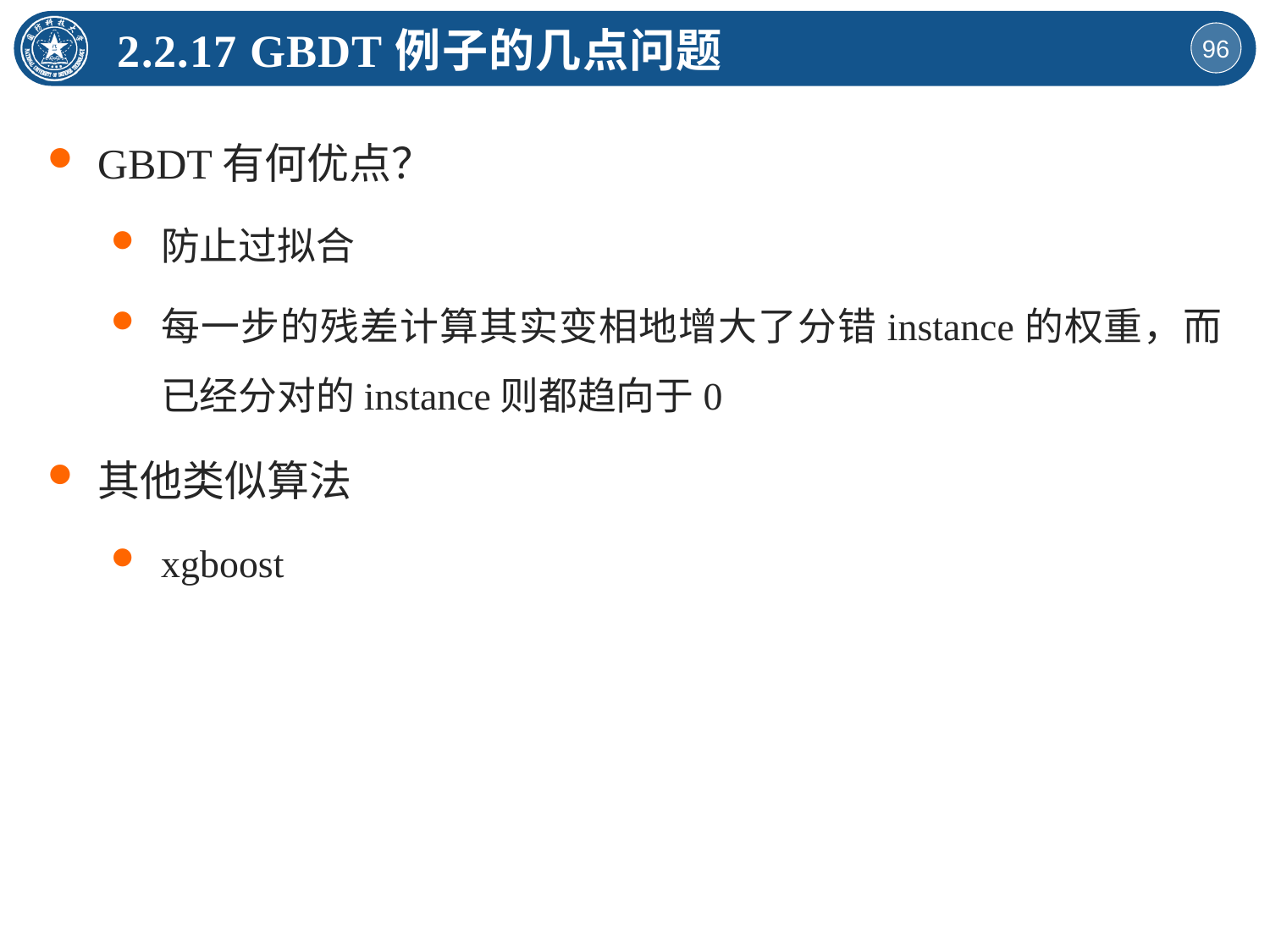

2.2.17 GBDT例子的几点问题
GBDT有何优点？
防止过拟合
每一步的残差计算其实变相地增大了分错instance的权重，而已经分对的instance则都趋向于0
其他类似算法
xgboost